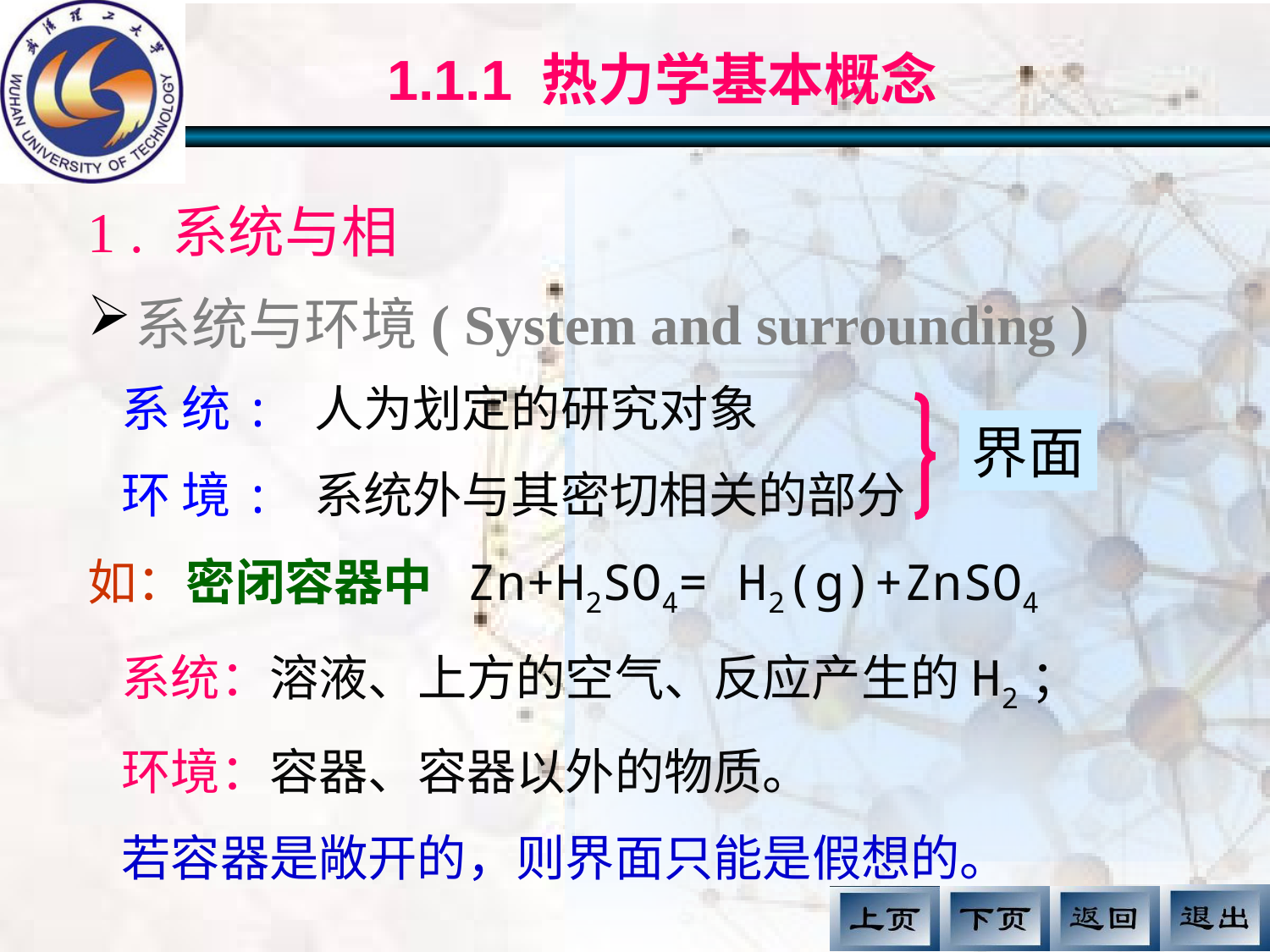

# 1.1.1 热力学基本概念
1 . 系统与相
系统与环境( System and surrounding )
  系 统: 人为划定的研究对象
  环 境: 系统外与其密切相关的部分
如：密闭容器中  Zn+H2SO4= H2(g)+ZnSO4
  系统：溶液、上方的空气、反应产生的H2；
  环境：容器、容器以外的物质。
  若容器是敞开的，则界面只能是假想的。

界面